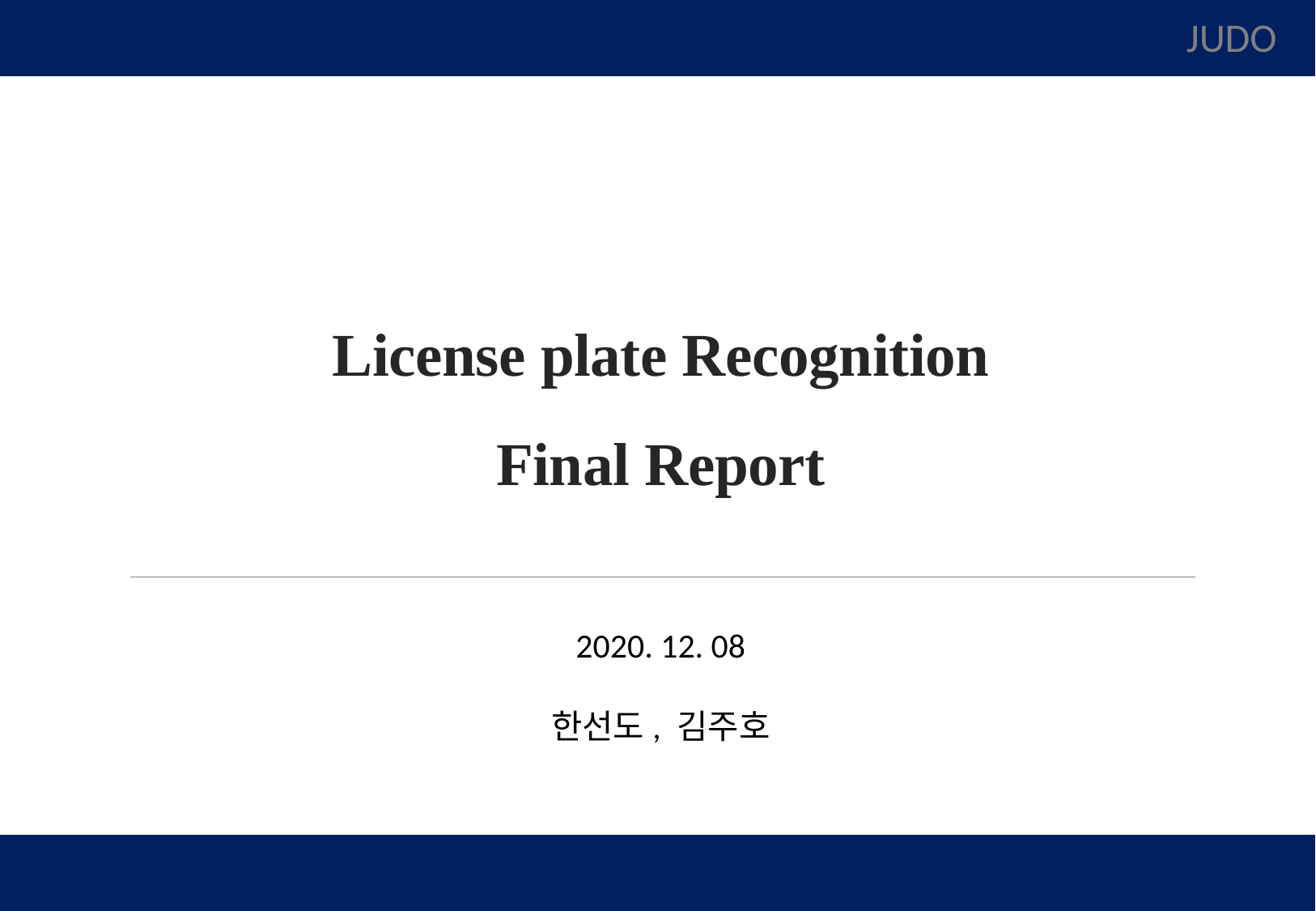

JUDO
# License plate Recognition Final Report
2020. 12. 08

한선도, 김주호